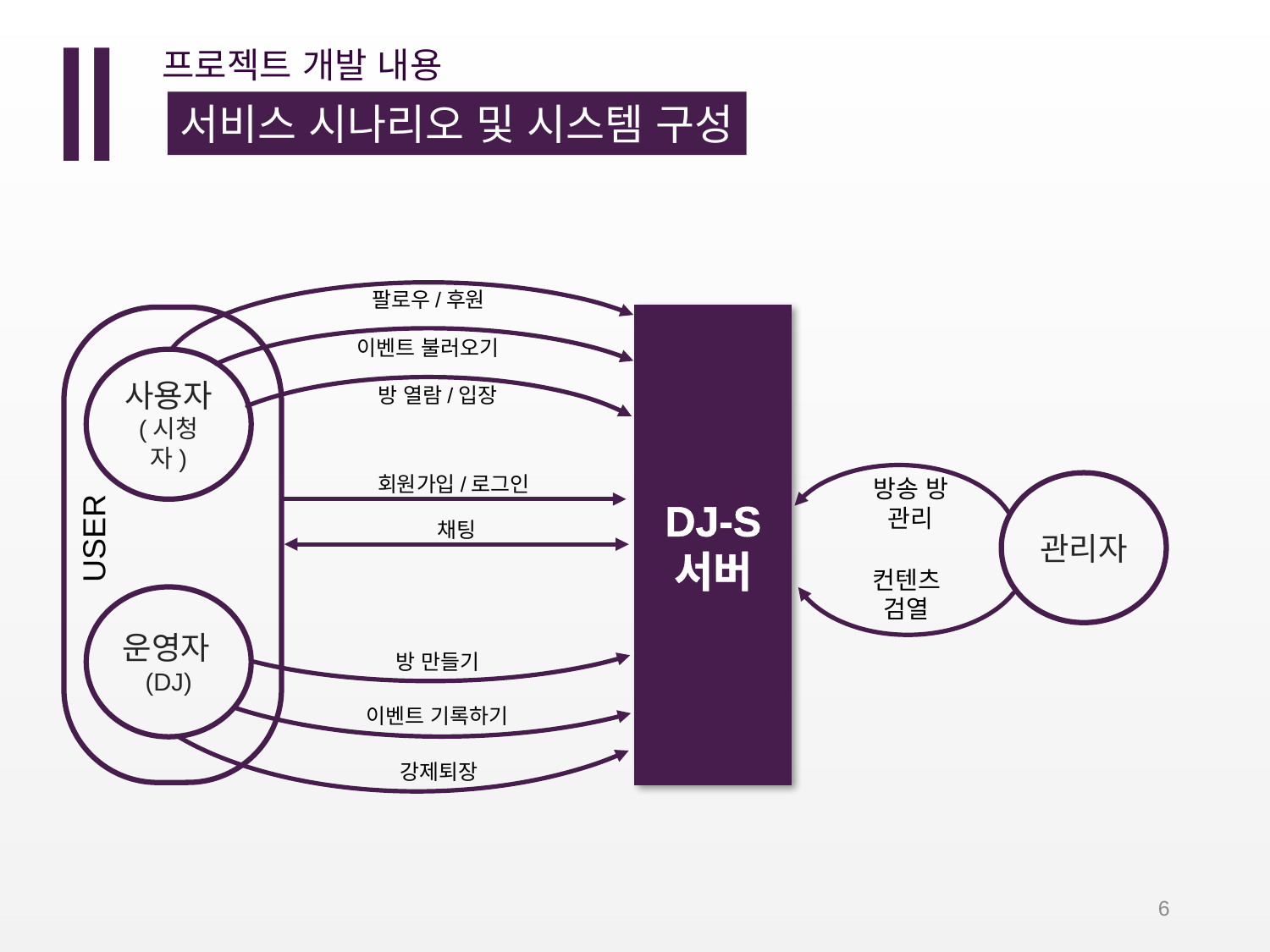

Ⅱ
프로젝트 개발 내용
서비스 시나리오 및 시스템 구성
팔로우/후원

DJ-S 서버

이벤트 불러오기
사용자
(시청자)
방 열람/입장

회원가입/로그인

방송 방 관리

컨텐츠 검열
관리자

채팅
USER

운영자(DJ)
방 만들기
이벤트 기록하기
강제퇴장
6